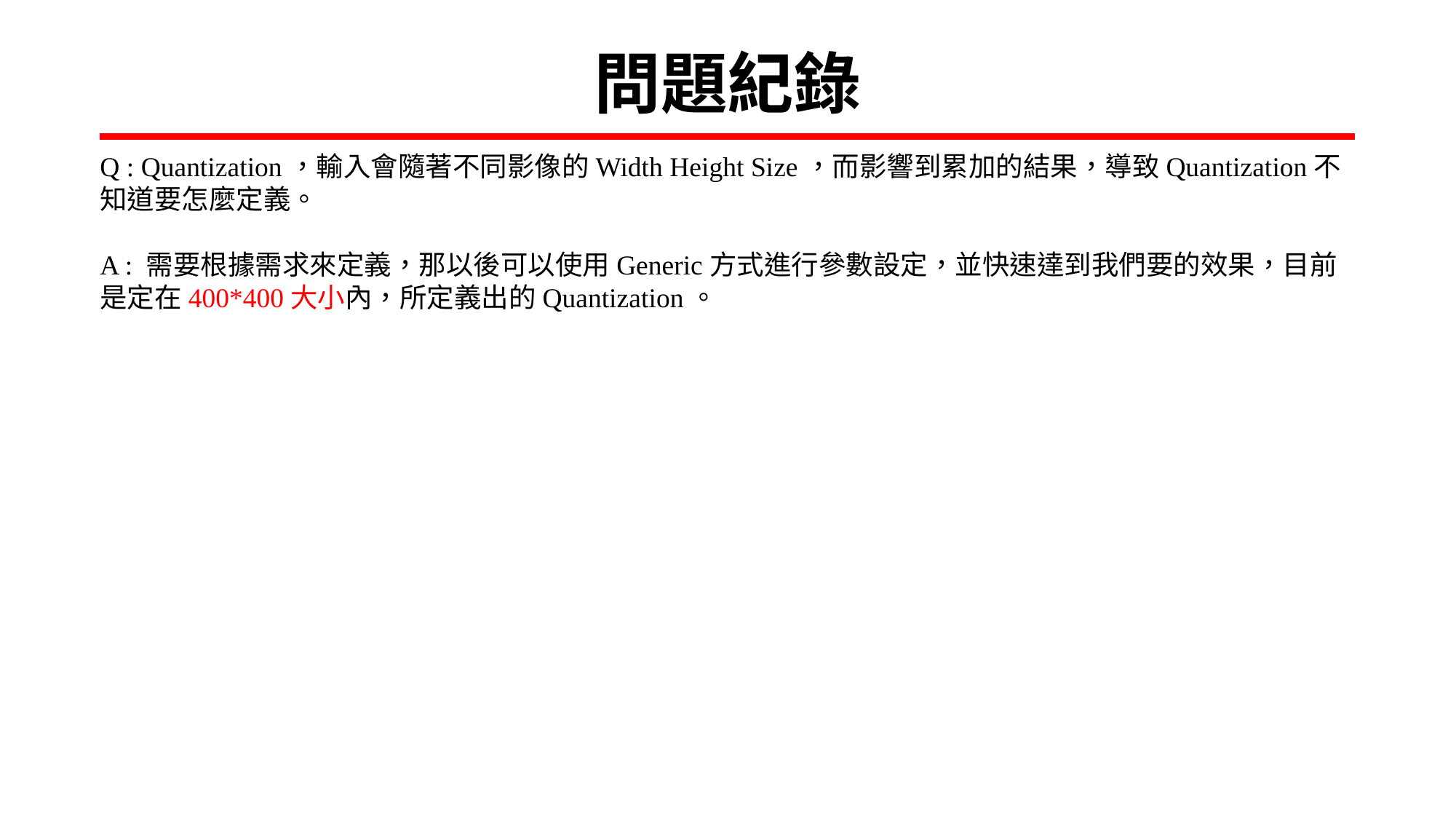

# 問題紀錄
Q : Quantization，輸入會隨著不同影像的Width Height Size，而影響到累加的結果，導致Quantization不知道要怎麼定義。

A : 需要根據需求來定義，那以後可以使用Generic方式進行參數設定，並快速達到我們要的效果，目前是定在400*400大小內，所定義出的Quantization。